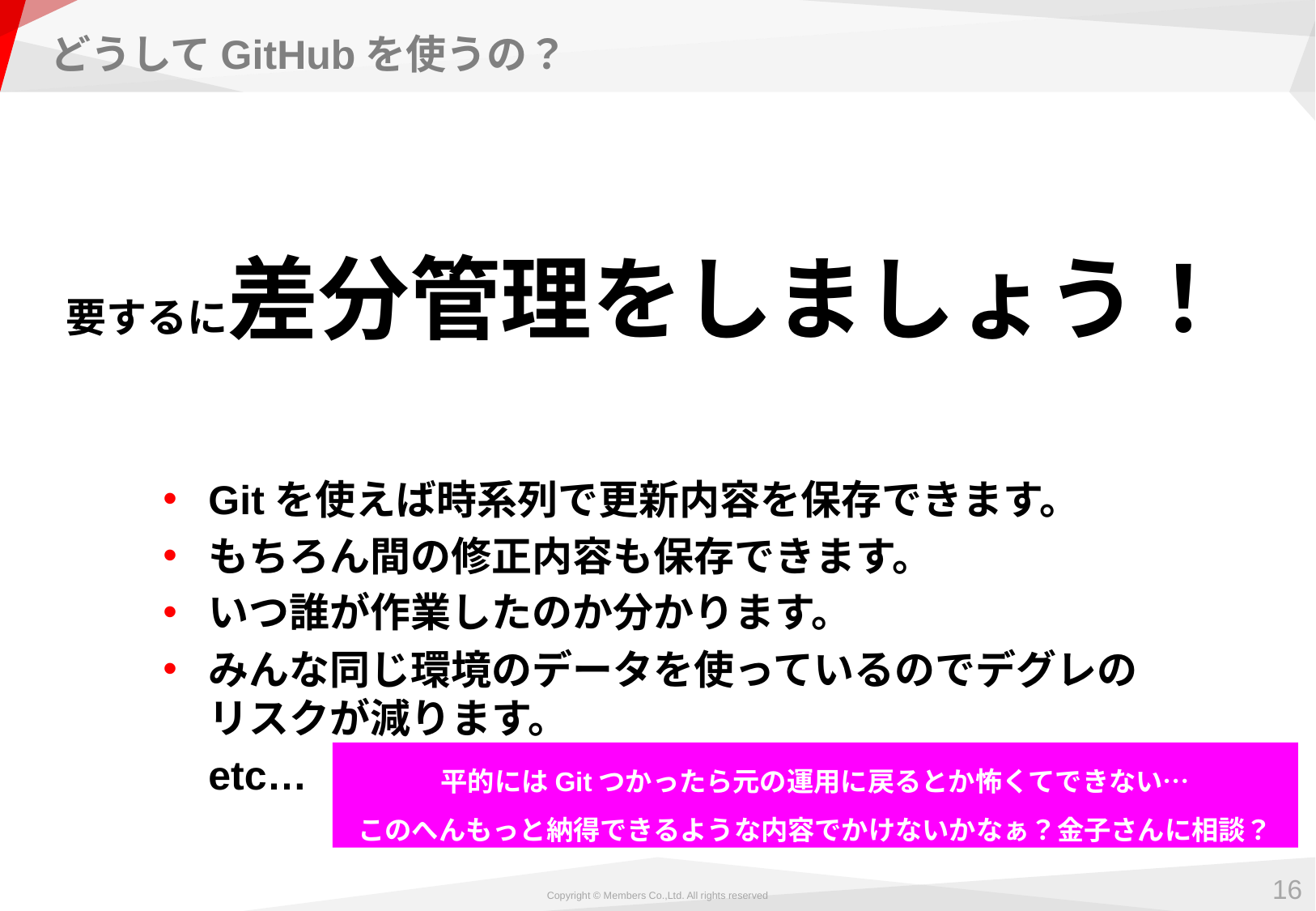

# どうしてGitHubを使うの？
要するに差分管理をしましょう！

Gitを使えば時系列で更新内容を保存できます。
もちろん間の修正内容も保存できます。
いつ誰が作業したのか分かります。
みんな同じ環境のデータを使っているのでデグレのリスクが減ります。
	etc…
平的にはGitつかったら元の運用に戻るとか怖くてできない…
このへんもっと納得できるような内容でかけないかなぁ？金子さんに相談？